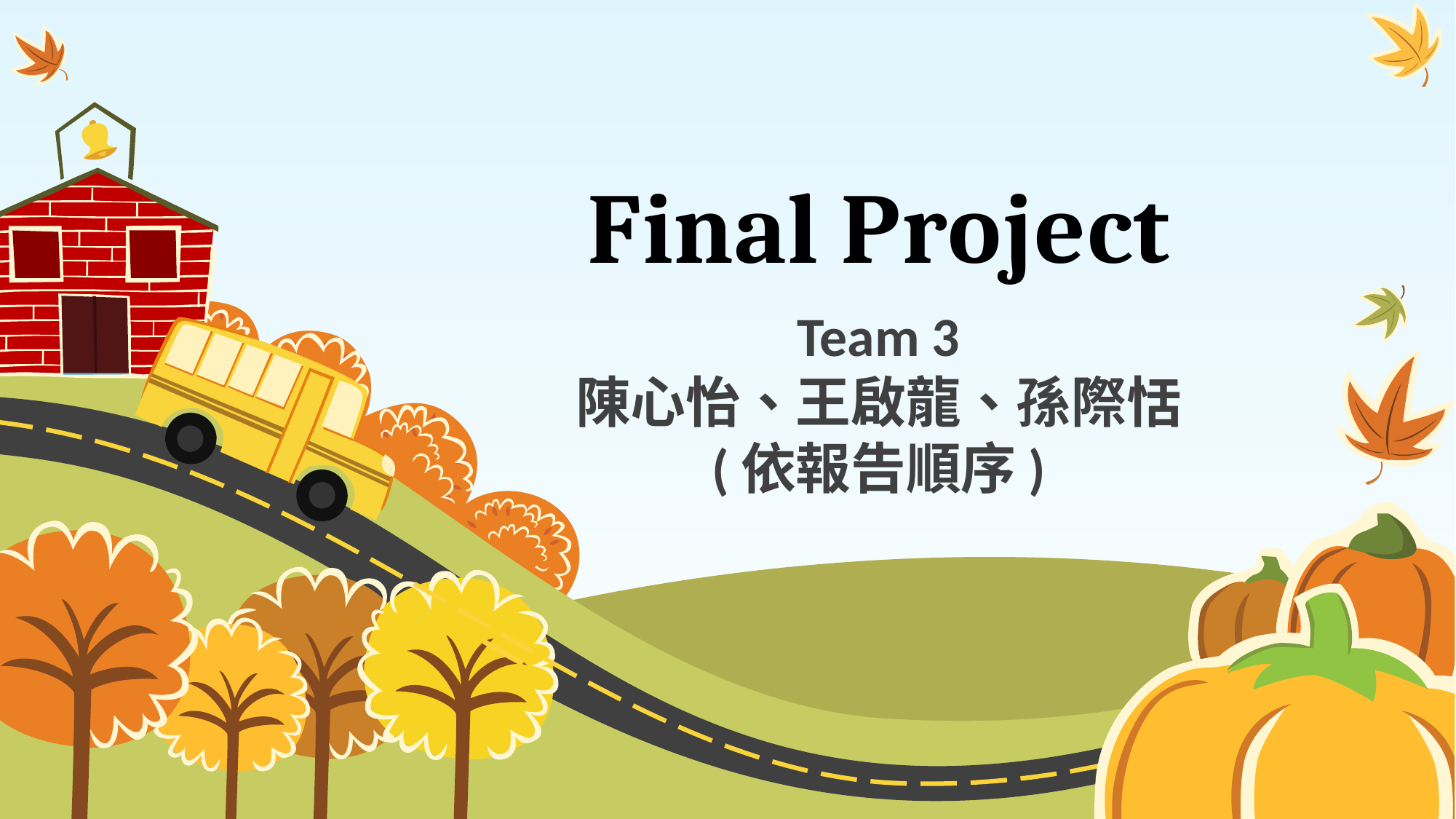

# Final Project
Team 3
陳心怡、王啟龍、孫際恬
(依報告順序)